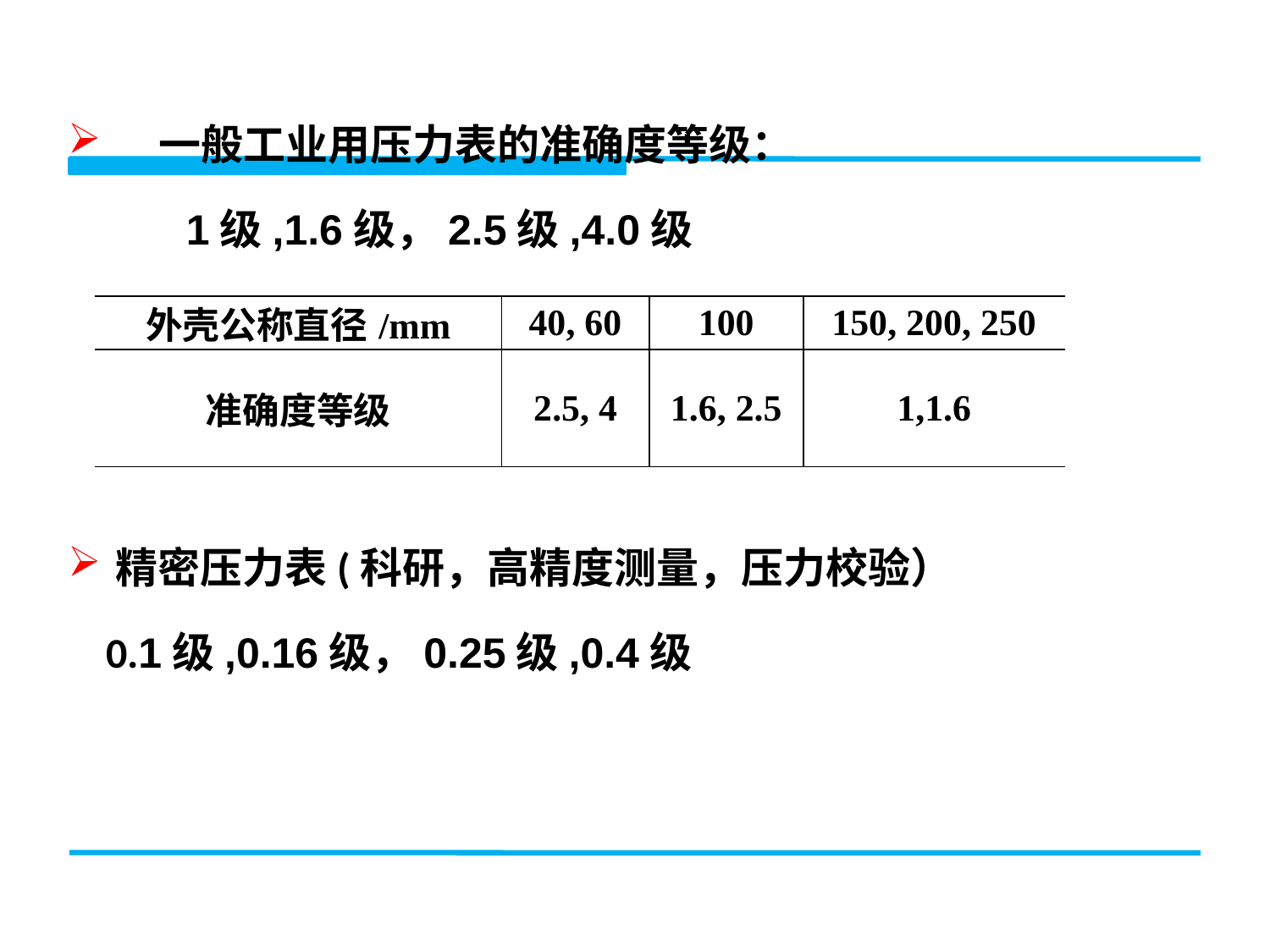

一般工业用压力表的准确度等级：
          1级,1.6级，2.5级,4.0级

精密压力表(科研，高精度测量，压力校验）
    0.1级,0.16级，0.25级,0.4级
| 外壳公称直径/mm | 40, 60 | 100 | 150, 200, 250 |
| --- | --- | --- | --- |
| 准确度等级 | 2.5, 4 | 1.6, 2.5 | 1,1.6 |